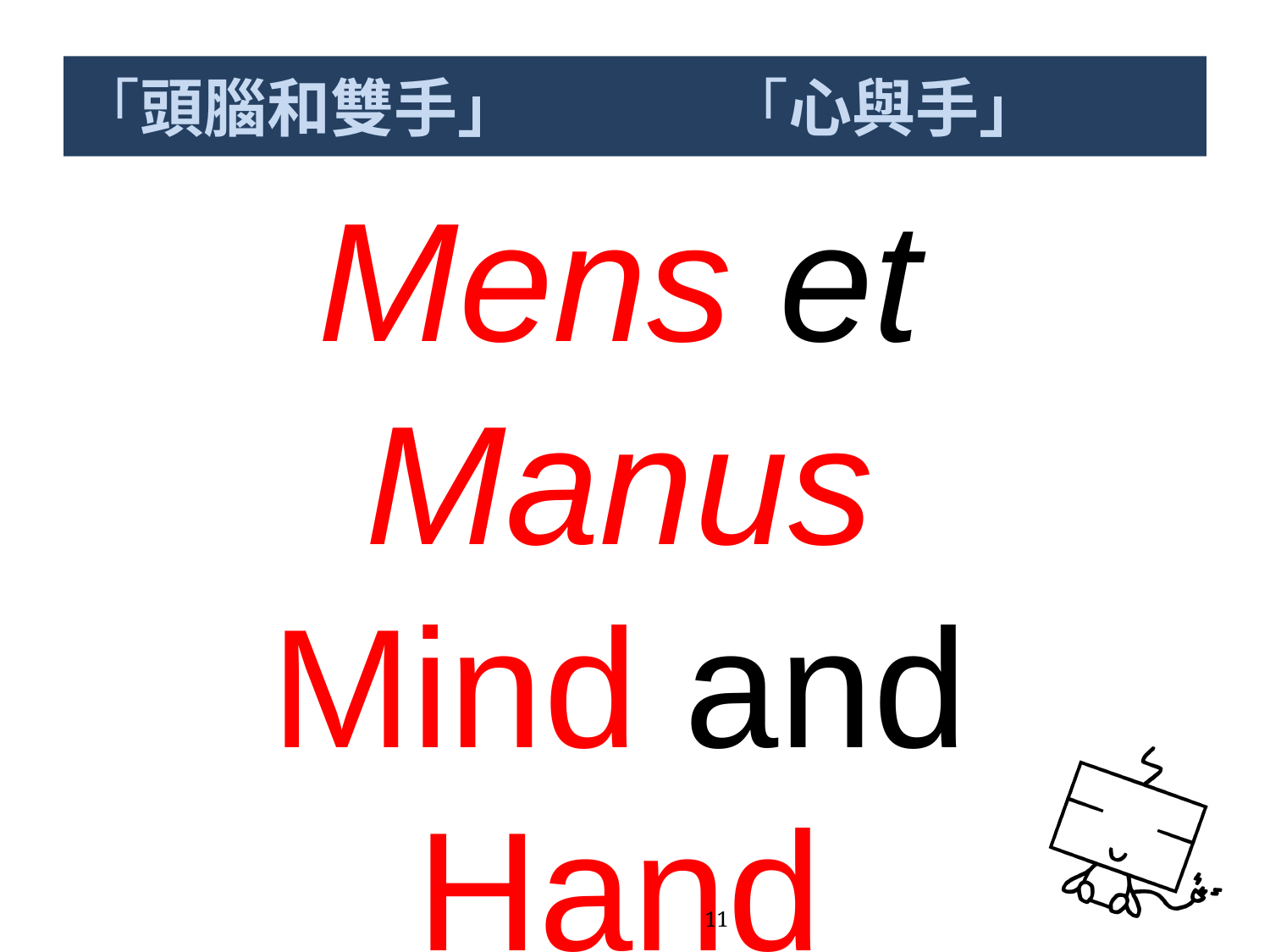

# 「頭腦和雙手」		 「心與手」
Mens et Manus
Mind and Hand
11